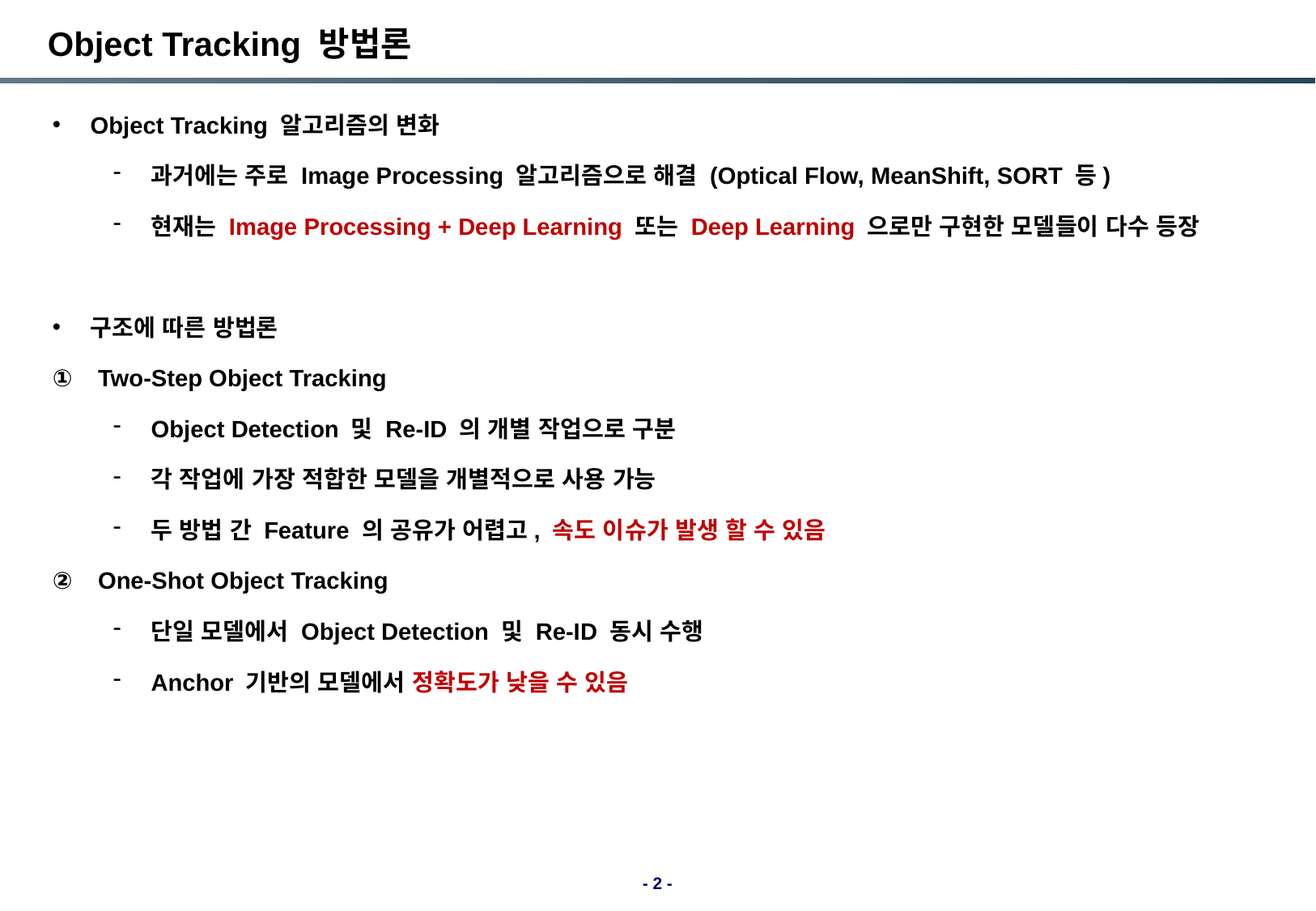

Object Tracking 방법론
Object Tracking 알고리즘의 변화
과거에는 주로 Image Processing 알고리즘으로 해결 (Optical Flow, MeanShift, SORT 등)
현재는 Image Processing + Deep Learning 또는 Deep Learning 으로만 구현한 모델들이 다수 등장

구조에 따른 방법론
Two-Step Object Tracking
Object Detection 및 Re-ID 의 개별 작업으로 구분
각 작업에 가장 적합한 모델을 개별적으로 사용 가능
두 방법 간 Feature 의 공유가 어렵고, 속도 이슈가 발생 할 수 있음
One-Shot Object Tracking
단일 모델에서 Object Detection 및 Re-ID 동시 수행
Anchor 기반의 모델에서 정확도가 낮을 수 있음